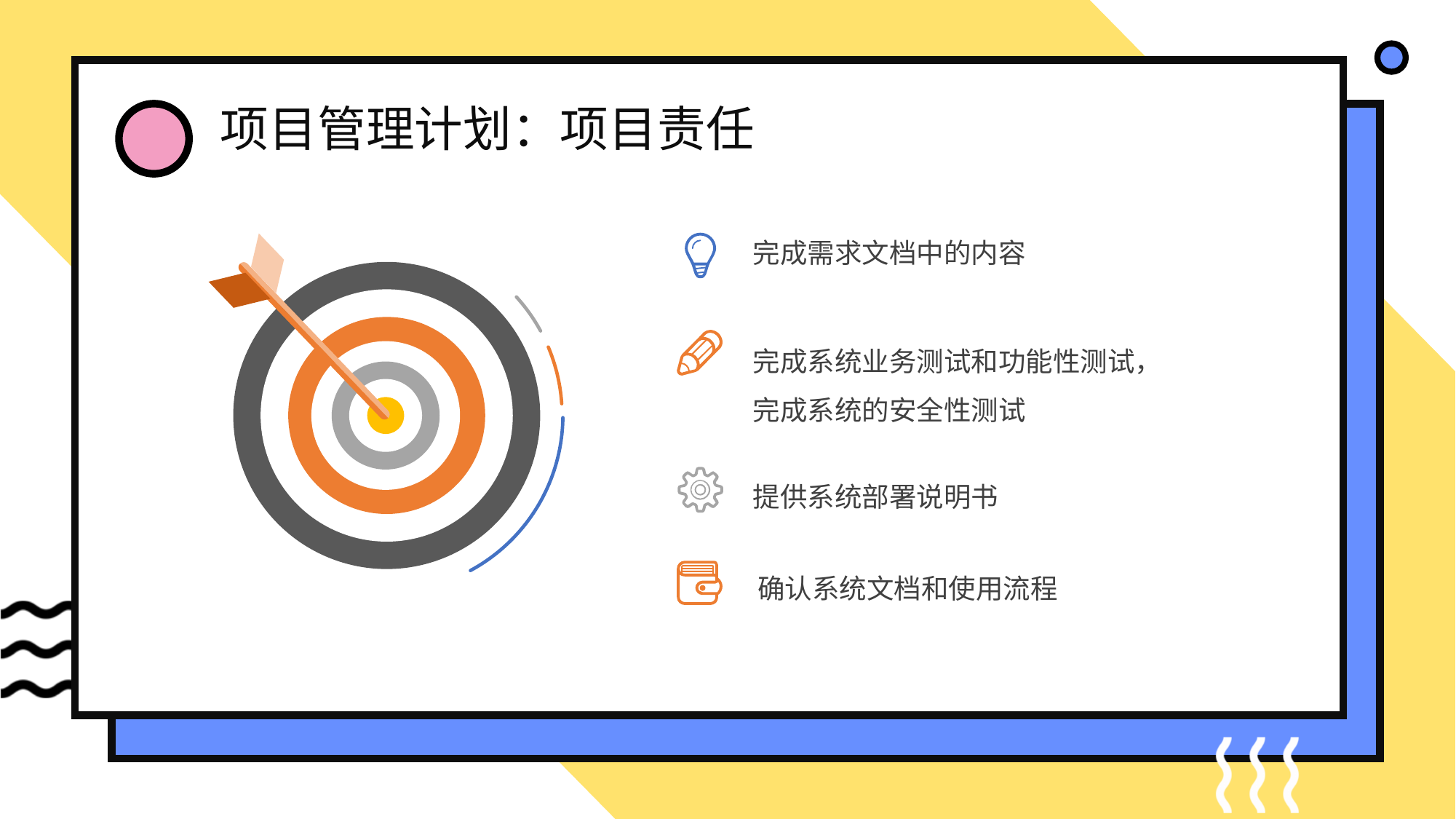

项目管理计划：项目责任
完成需求文档中的内容

完成系统业务测试和功能性测试，完成系统的安全性测试

提供系统部署说明书

确认系统文档和使用流程